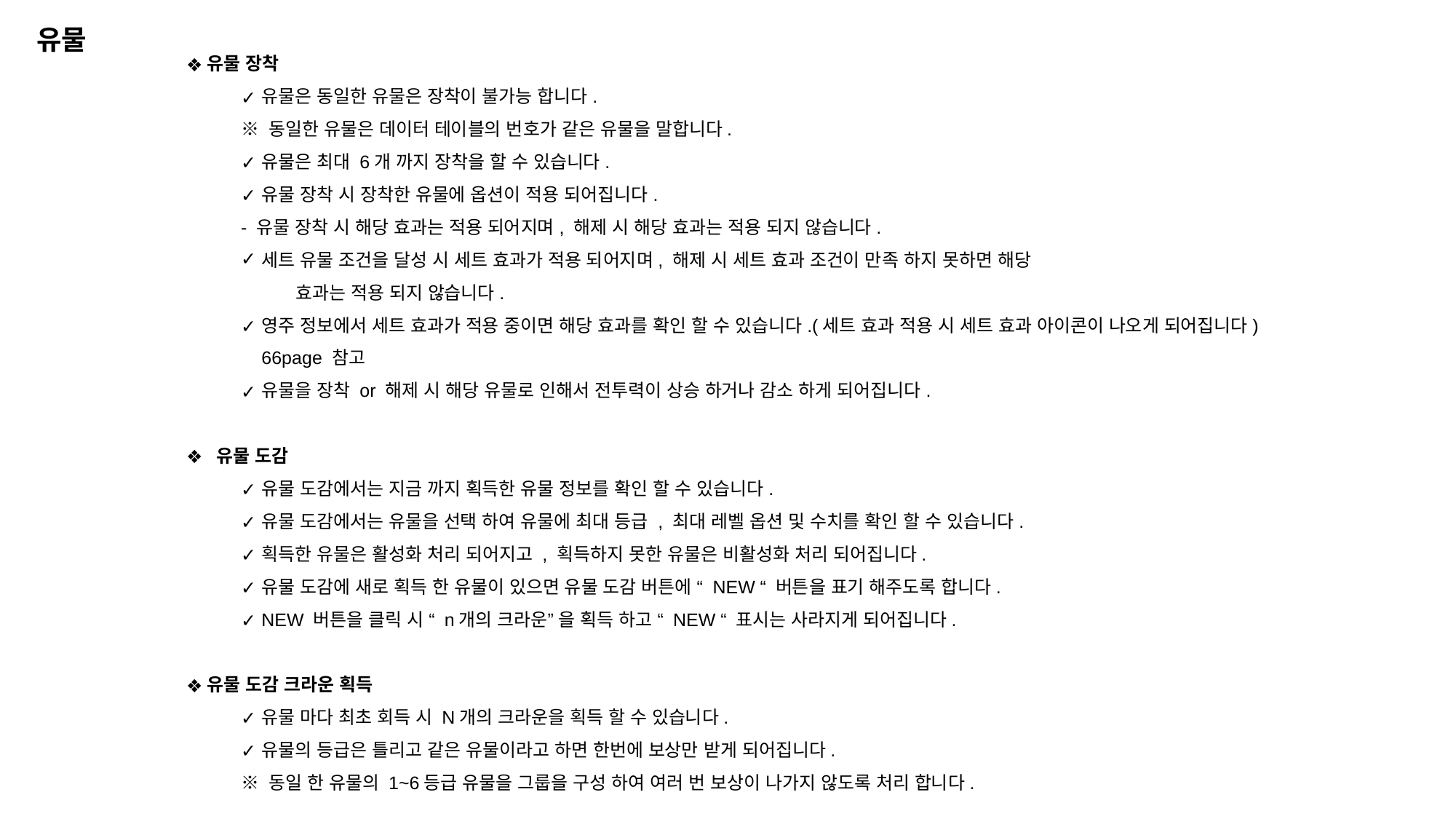

유물
유물 장착
유물은 동일한 유물은 장착이 불가능 합니다.
※ 동일한 유물은 데이터 테이블의 번호가 같은 유물을 말합니다.
유물은 최대 6개 까지 장착을 할 수 있습니다.
유물 장착 시 장착한 유물에 옵션이 적용 되어집니다.
- 유물 장착 시 해당 효과는 적용 되어지며, 해제 시 해당 효과는 적용 되지 않습니다.
세트 유물 조건을 달성 시 세트 효과가 적용 되어지며, 해제 시 세트 효과 조건이 만족 하지 못하면 해당
효과는 적용 되지 않습니다.
영주 정보에서 세트 효과가 적용 중이면 해당 효과를 확인 할 수 있습니다.(세트 효과 적용 시 세트 효과 아이콘이 나오게 되어집니다) 66page 참고
유물을 장착 or 해제 시 해당 유물로 인해서 전투력이 상승 하거나 감소 하게 되어집니다.

 유물 도감
유물 도감에서는 지금 까지 획득한 유물 정보를 확인 할 수 있습니다.
유물 도감에서는 유물을 선택 하여 유물에 최대 등급 , 최대 레벨 옵션 및 수치를 확인 할 수 있습니다.
획득한 유물은 활성화 처리 되어지고 , 획득하지 못한 유물은 비활성화 처리 되어집니다.
유물 도감에 새로 획득 한 유물이 있으면 유물 도감 버튼에 “ NEW “ 버튼을 표기 해주도록 합니다.
NEW 버튼을 클릭 시 “ n개의 크라운” 을 획득 하고 “ NEW “ 표시는 사라지게 되어집니다.

유물 도감 크라운 획득
유물 마다 최초 회득 시 N개의 크라운을 획득 할 수 있습니다.
유물의 등급은 틀리고 같은 유물이라고 하면 한번에 보상만 받게 되어집니다.
※ 동일 한 유물의 1~6등급 유물을 그룹을 구성 하여 여러 번 보상이 나가지 않도록 처리 합니다.